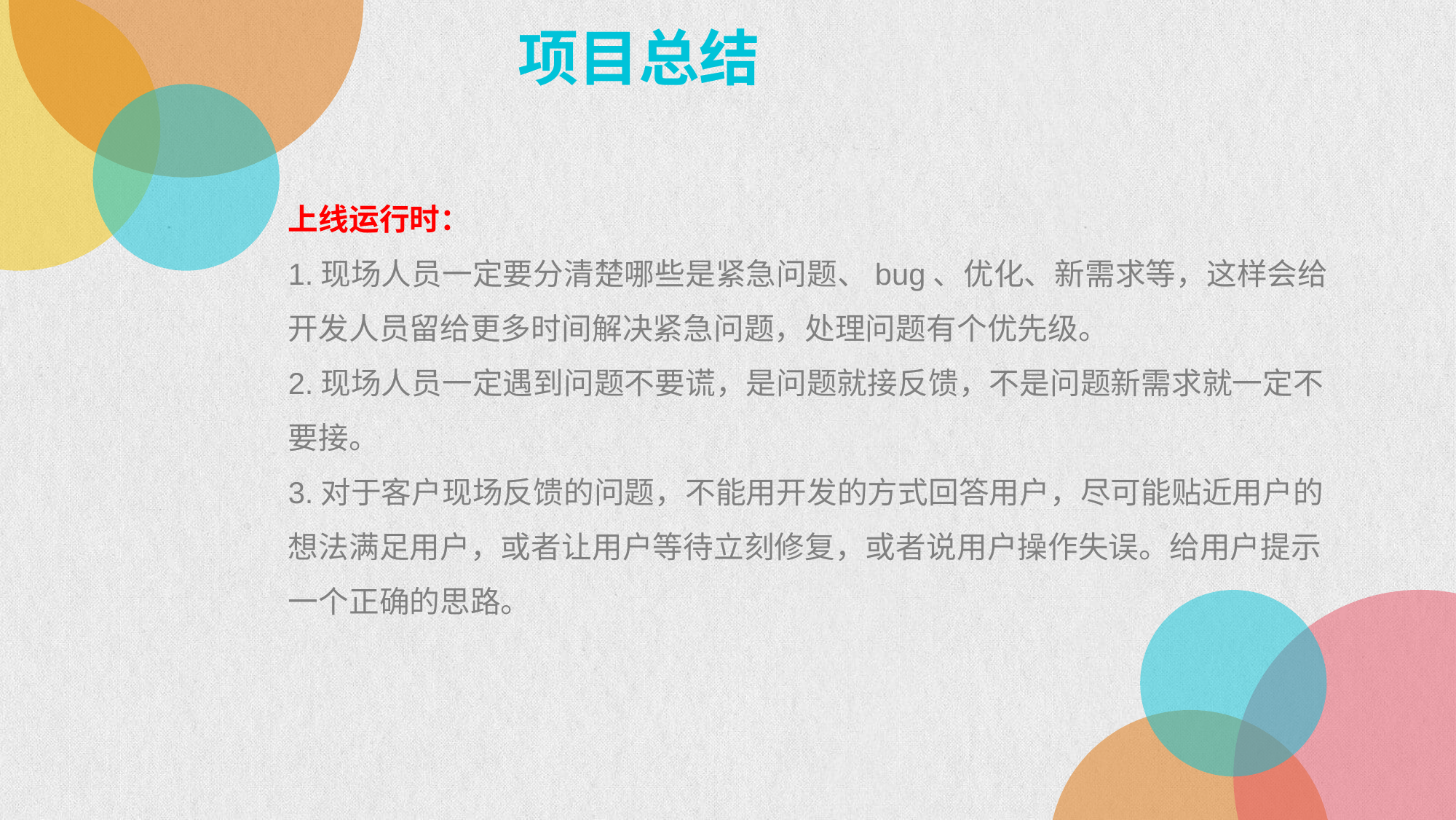

项目总结

上线运行时：
1.现场人员一定要分清楚哪些是紧急问题、bug、优化、新需求等，这样会给开发人员留给更多时间解决紧急问题，处理问题有个优先级。
2.现场人员一定遇到问题不要谎，是问题就接反馈，不是问题新需求就一定不要接。
3.对于客户现场反馈的问题，不能用开发的方式回答用户，尽可能贴近用户的想法满足用户，或者让用户等待立刻修复，或者说用户操作失误。给用户提示一个正确的思路。